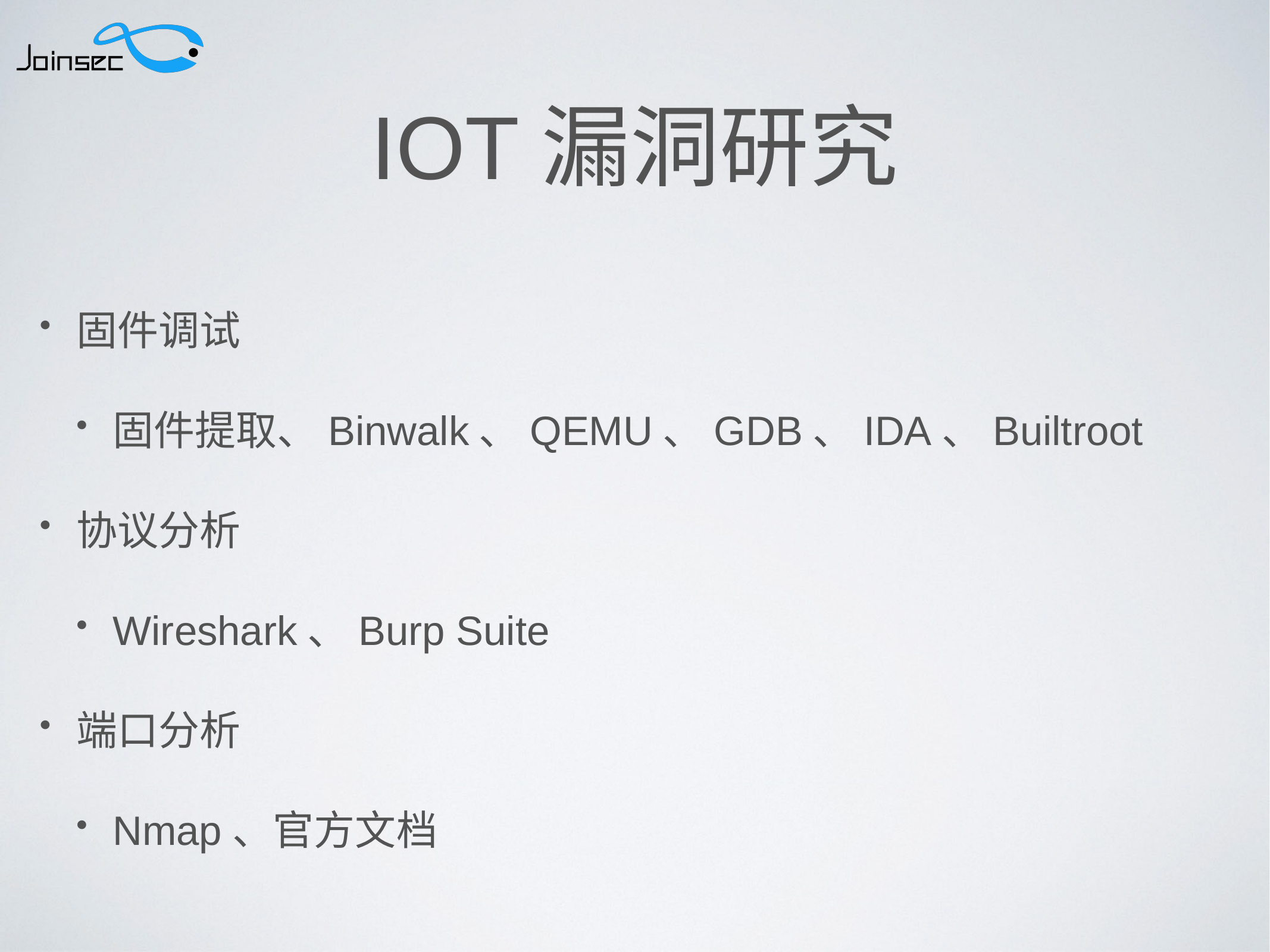

# IoT漏洞研究
固件调试
固件提取、Binwalk、QEMU、GDB、IDA、Builtroot
协议分析
Wireshark、Burp Suite
端口分析
Nmap、官方文档